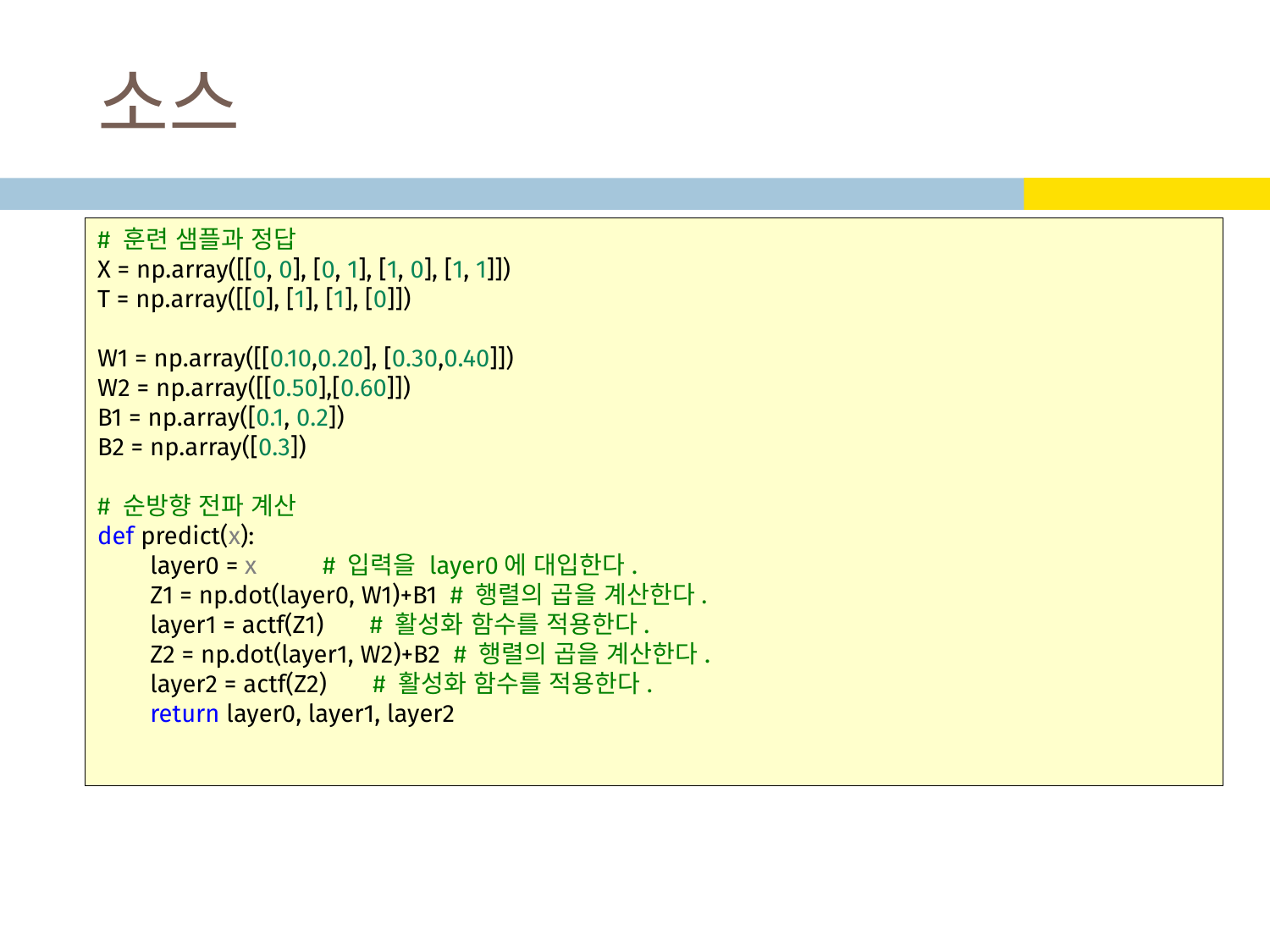

# 소스
# 훈련 샘플과 정답
X = np.array([[0, 0], [0, 1], [1, 0], [1, 1]])
T = np.array([[0], [1], [1], [0]])
W1 = np.array([[0.10,0.20], [0.30,0.40]])
W2 = np.array([[0.50],[0.60]])
B1 = np.array([0.1, 0.2])
B2 = np.array([0.3])
# 순방향 전파 계산
def predict(x):
        layer0 = x          # 입력을 layer0에 대입한다.
        Z1 = np.dot(layer0, W1)+B1  # 행렬의 곱을 계산한다.
        layer1 = actf(Z1)       # 활성화 함수를 적용한다.
        Z2 = np.dot(layer1, W2)+B2  # 행렬의 곱을 계산한다.
        layer2 = actf(Z2)       # 활성화 함수를 적용한다.
        return layer0, layer1, layer2